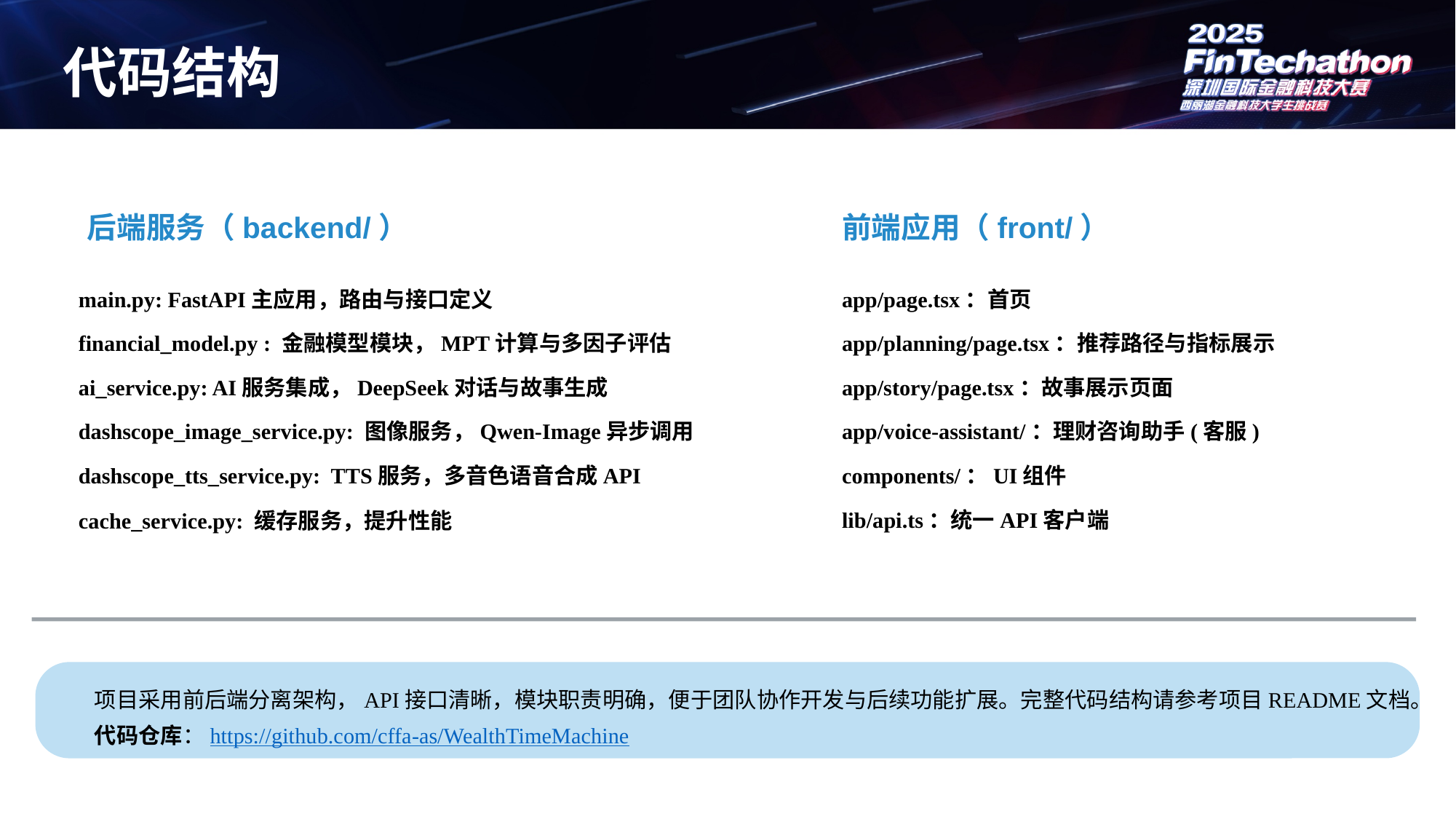

代码结构
前端应用（front/）
后端服务（backend/）
app/page.tsx：首页
main.py: FastAPI主应用，路由与接口定义
app/planning/page.tsx：推荐路径与指标展示
financial_model.py : 金融模型模块，MPT计算与多因子评估
app/story/page.tsx：故事展示页面
ai_service.py: AI服务集成，DeepSeek对话与故事生成
app/voice-assistant/：理财咨询助手(客服)
dashscope_image_service.py: 图像服务，Qwen-Image异步调用
components/：UI组件
dashscope_tts_service.py:  TTS服务，多音色语音合成API
lib/api.ts：统一API客户端
cache_service.py: 缓存服务，提升性能

项目采用前后端分离架构，API接口清晰，模块职责明确，便于团队协作开发与后续功能扩展。完整代码结构请参考项目README文档。
代码仓库：https://github.com/cffa-as/WealthTimeMachine